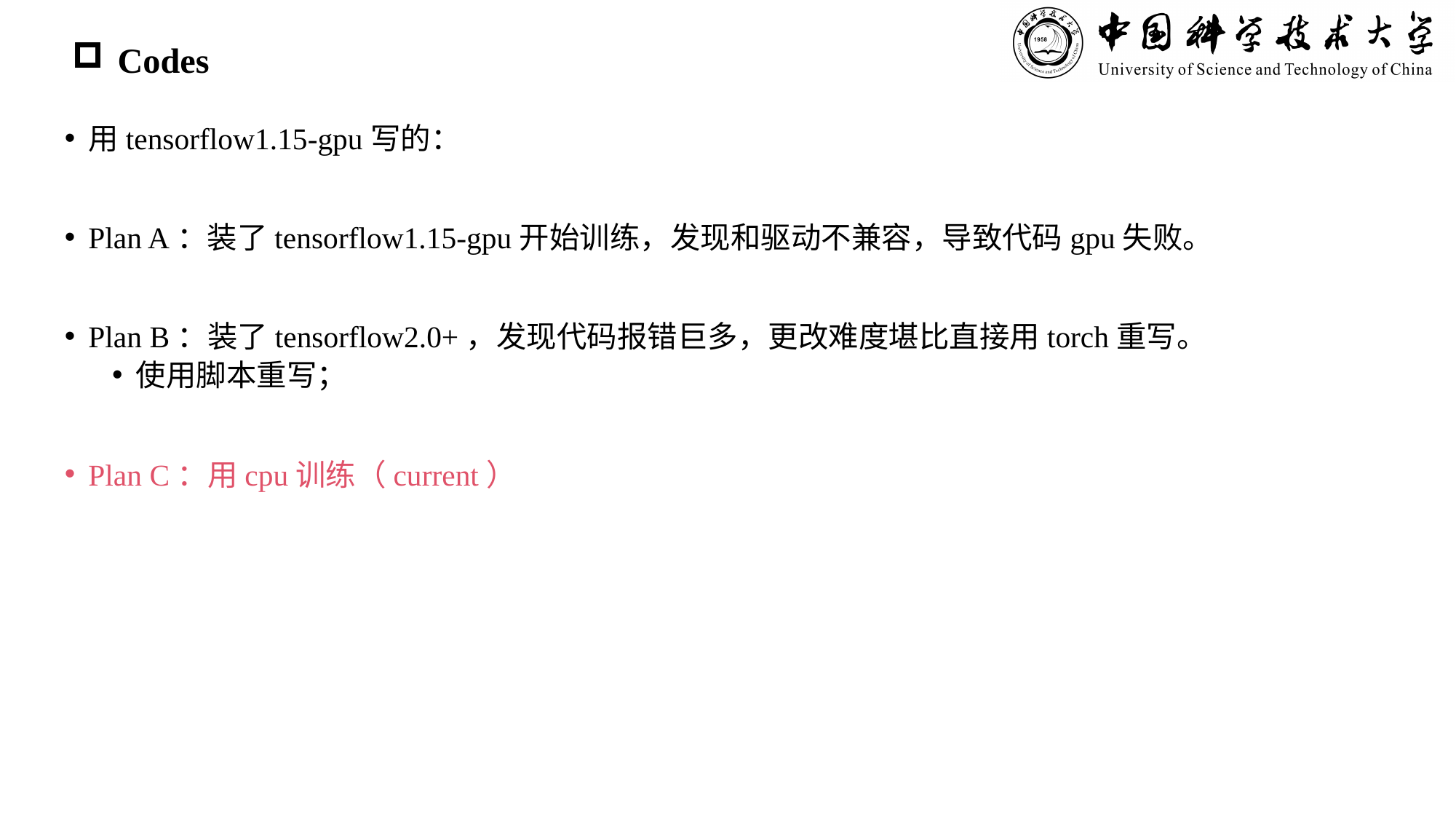

# Codes
用tensorflow1.15-gpu写的：

Plan A：装了tensorflow1.15-gpu开始训练，发现和驱动不兼容，导致代码gpu失败。

Plan B：装了tensorflow2.0+，发现代码报错巨多，更改难度堪比直接用torch重写。
使用脚本重写；

Plan C：用cpu训练（current）